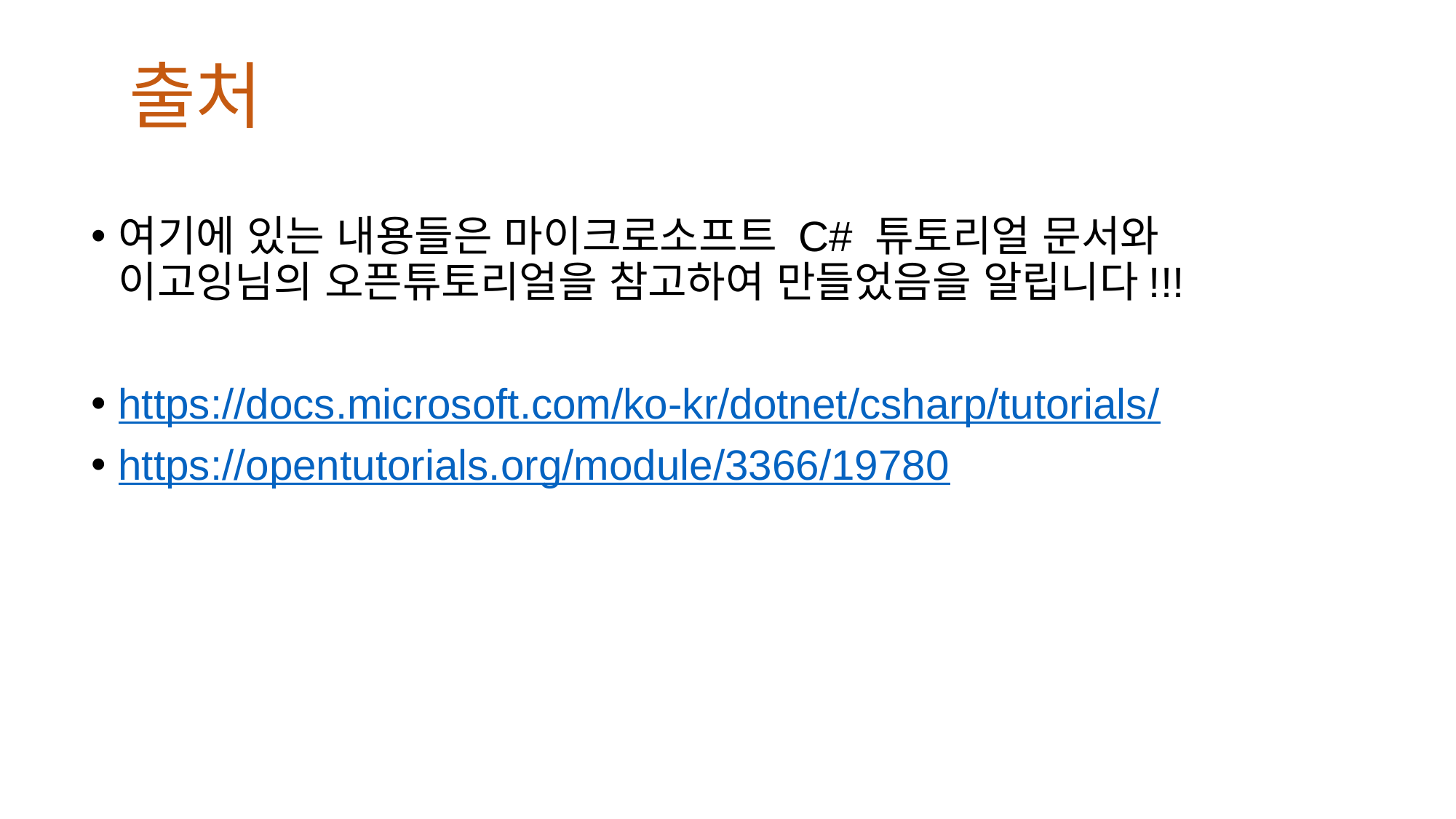

출처

여기에 있는 내용들은 마이크로소프트 C# 튜토리얼 문서와 이고잉님의 오픈튜토리얼을 참고하여 만들었음을 알립니다!!!

https://docs.microsoft.com/ko-kr/dotnet/csharp/tutorials/
https://opentutorials.org/module/3366/19780